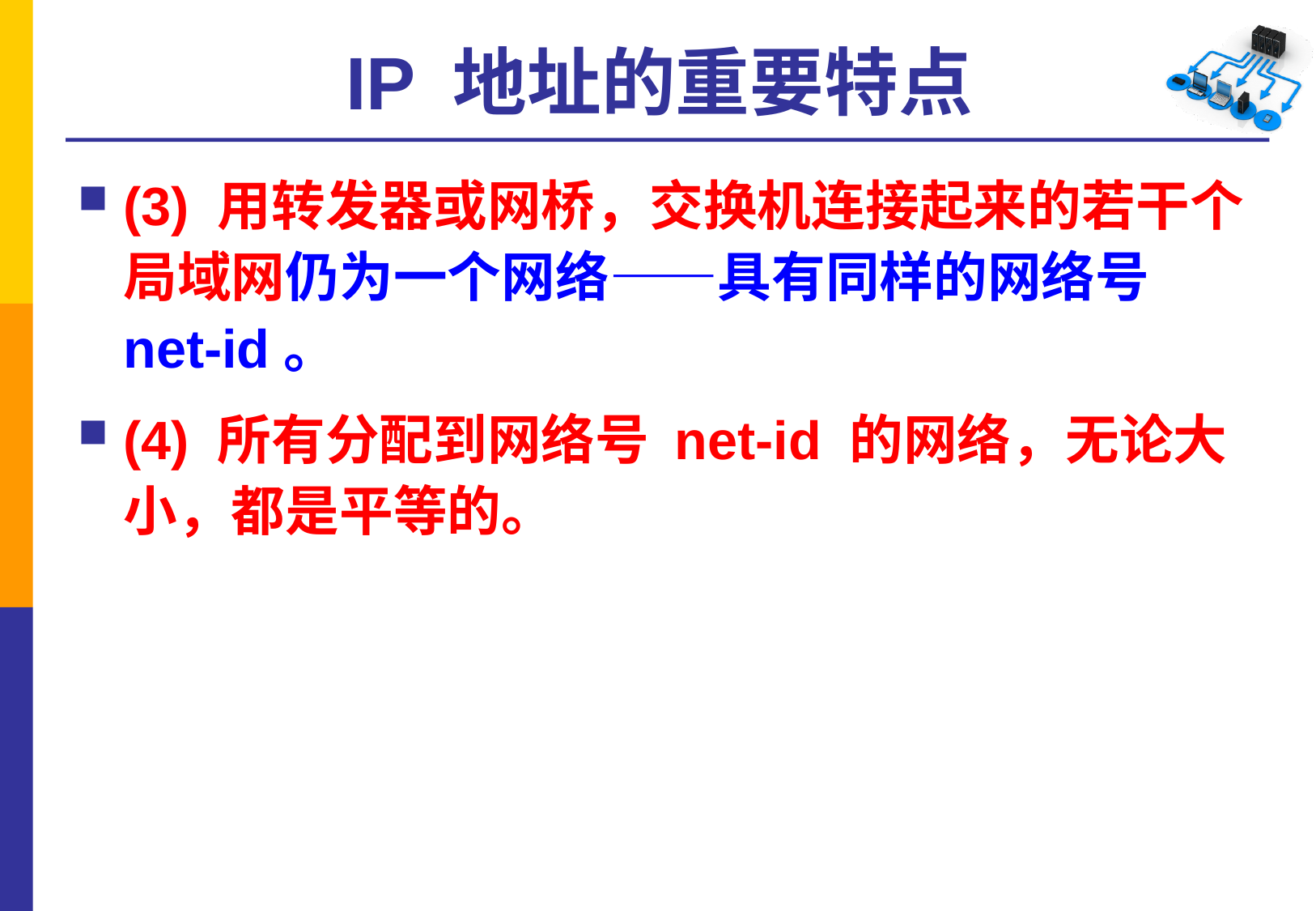

# IP 地址的重要特点
(3) 用转发器或网桥，交换机连接起来的若干个局域网仍为一个网络——具有同样的网络号 net-id。
(4) 所有分配到网络号 net-id 的网络，无论大小，都是平等的。